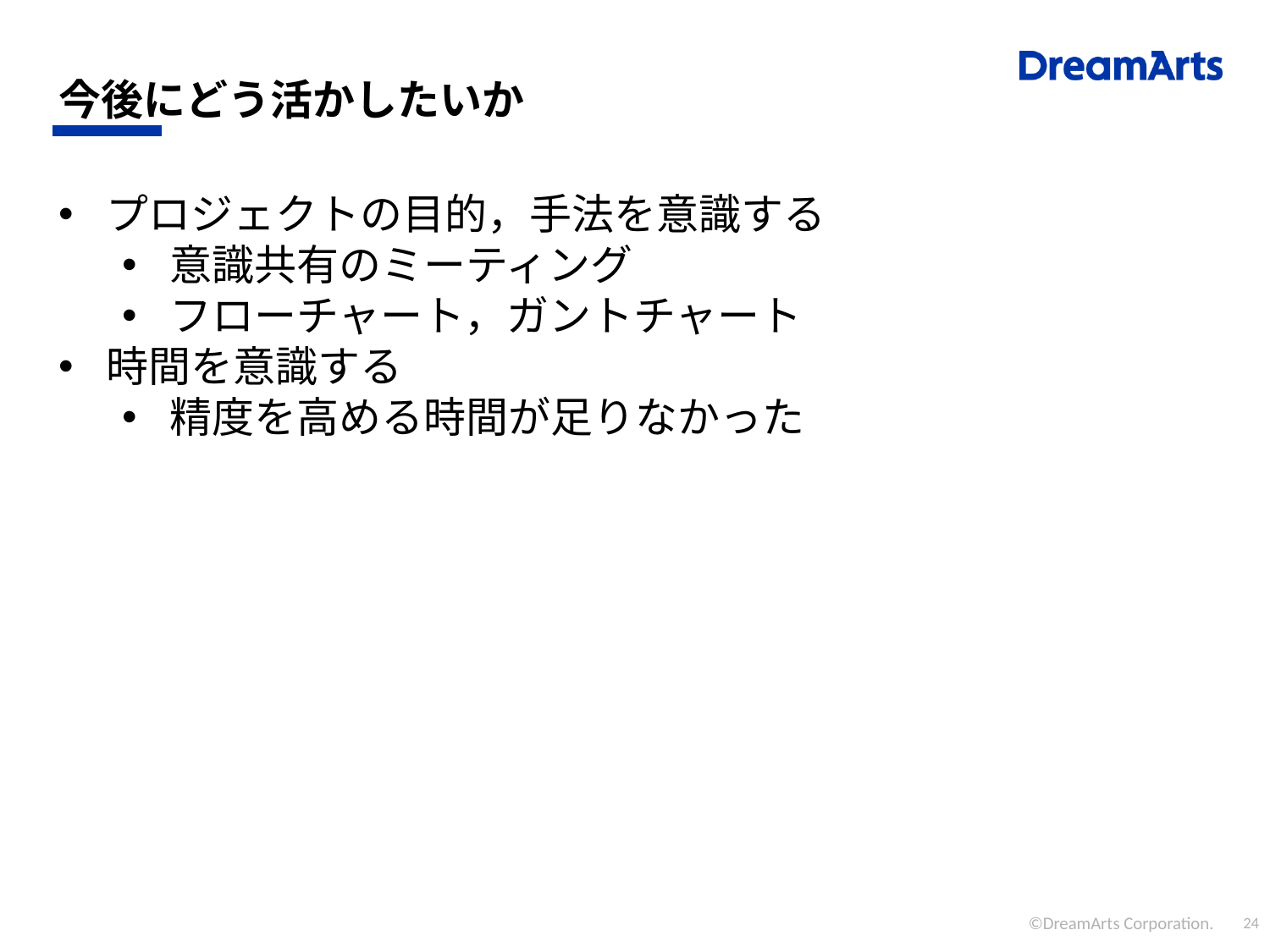

# 今後にどう活かしたいか
プロジェクトの目的，手法を意識する
意識共有のミーティング
フローチャート，ガントチャート
時間を意識する
精度を高める時間が足りなかった

©DreamArts Corporation.
24